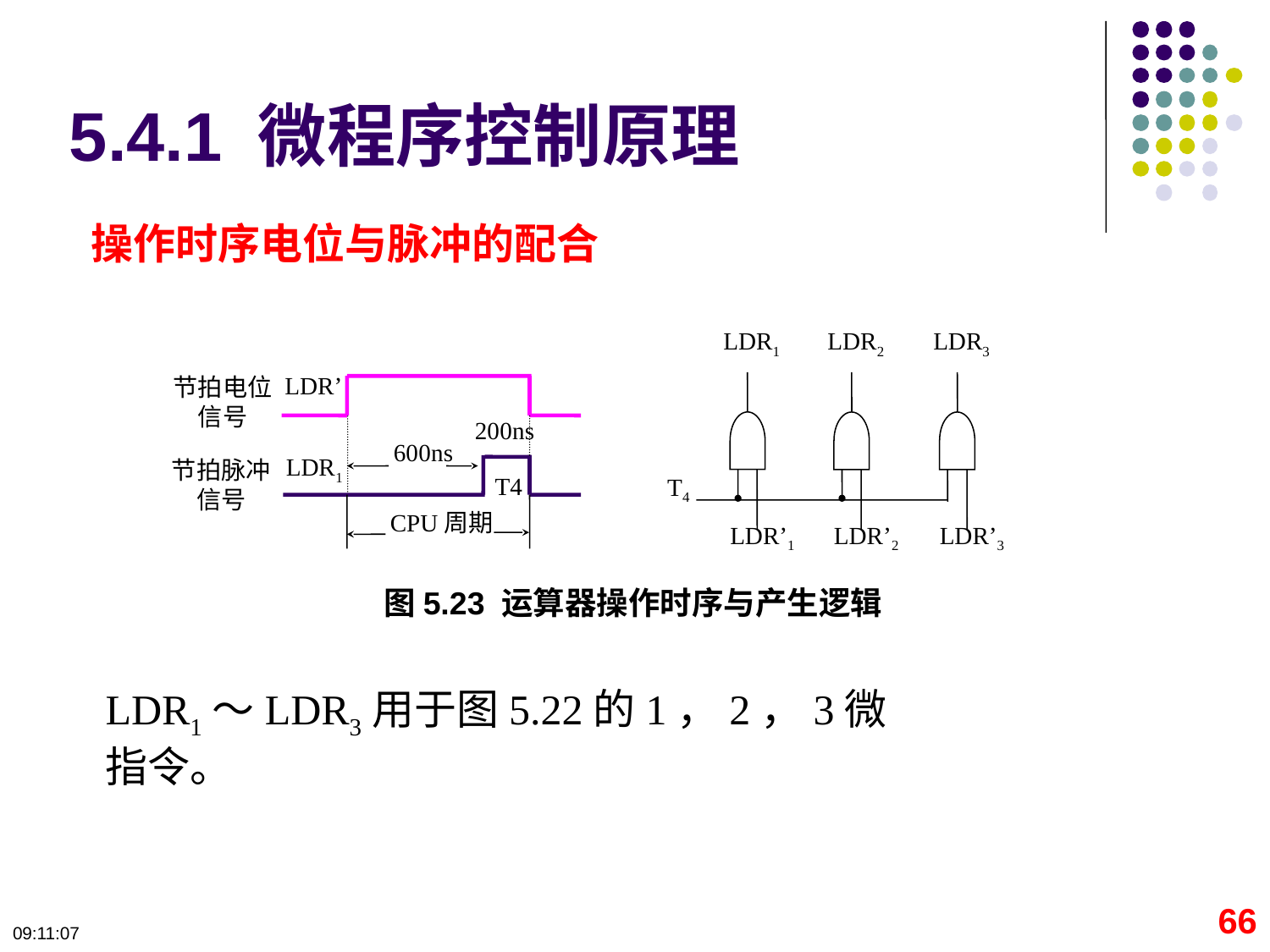

5.4.1 微程序控制原理
操作时序电位与脉冲的配合
LDR1
LDR2
LDR3
LDR’
节拍电位信号

200ns

600ns
LDR1
节拍脉冲信号

T4

CPU周期
LDR’1
LDR’2
LDR’3

图5.23 运算器操作时序与产生逻辑
T4
LDR1〜LDR3用于图5.22的1，2，3微指令。
66
09:11:07